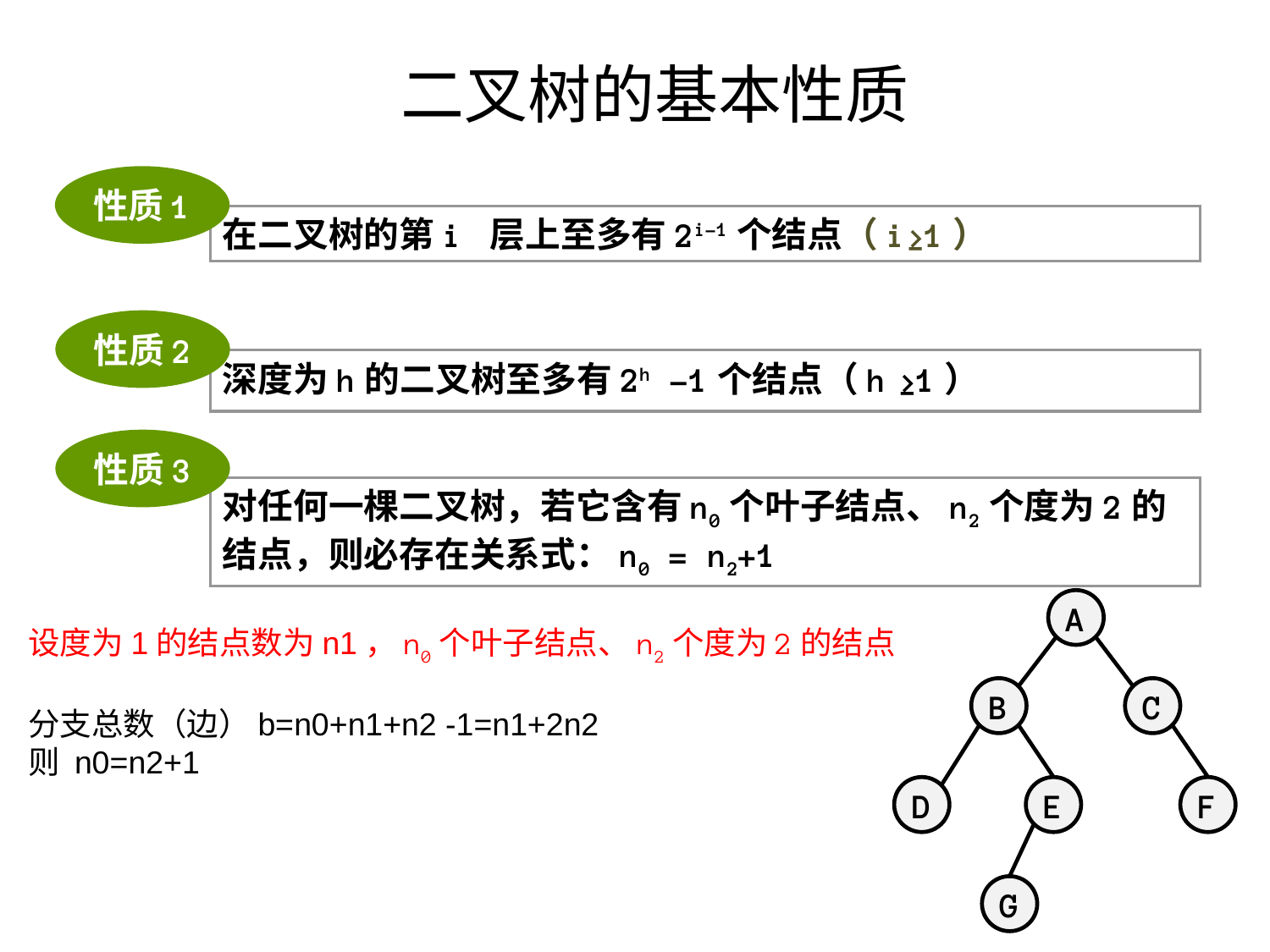

# 二叉树的基本性质
性质1
在二叉树的第i 层上至多有2i-1个结点（i≥1）
性质2
深度为h的二叉树至多有2h –1个结点（h ≥1）
性质3
对任何一棵二叉树，若它含有n0个叶子结点、n2个度为2的结点，则必存在关系式：n0 = n2+1
A
B
C
D
E
F
G
设度为1的结点数为n1，n0个叶子结点、n2个度为2的结点

分支总数（边）b=n0+n1+n2 -1=n1+2n2
则 n0=n2+1
56